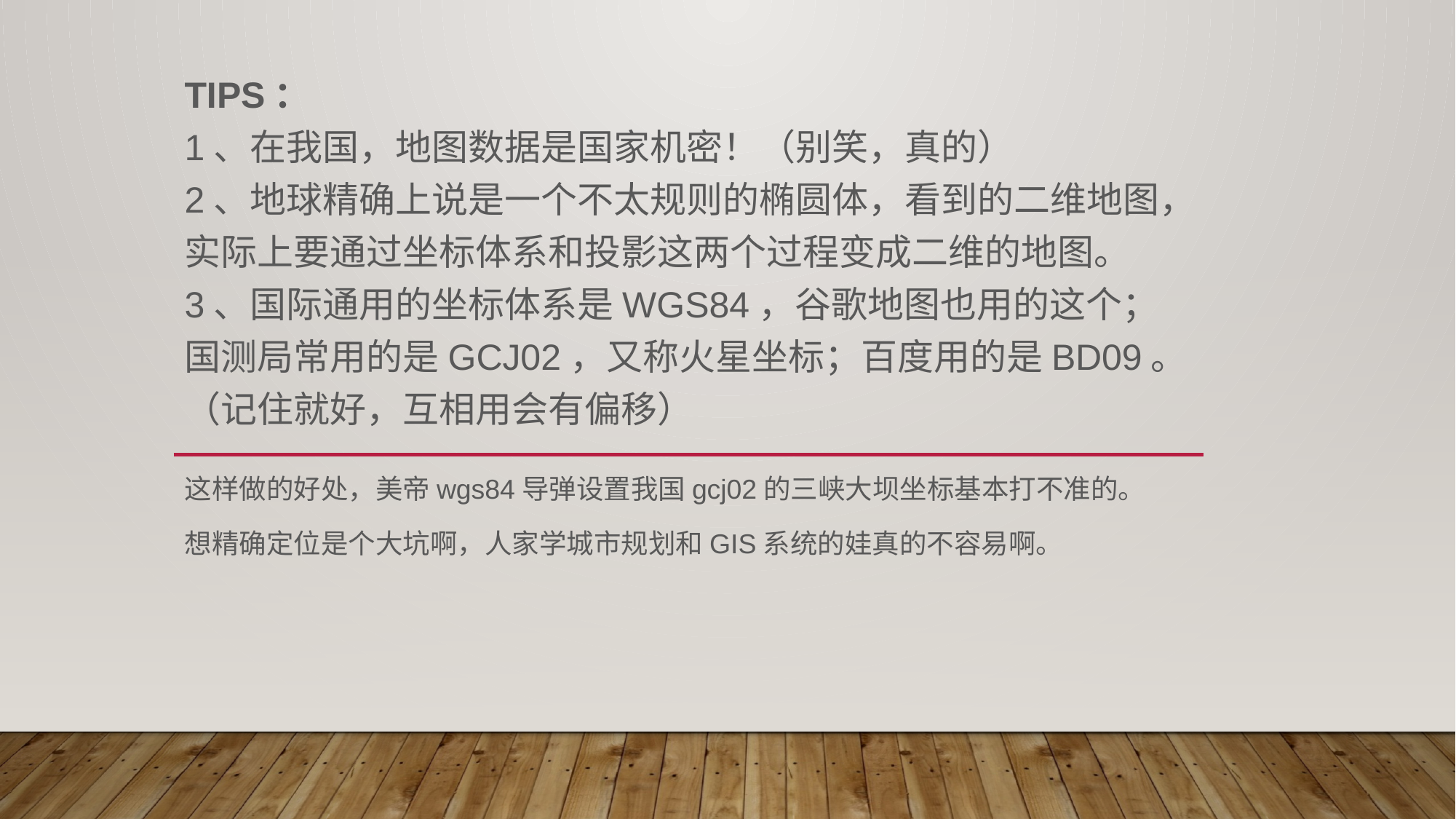

# tipS： 1、在我国，地图数据是国家机密！（别笑，真的） 2、地球精确上说是一个不太规则的椭圆体，看到的二维地图，实际上要通过坐标体系和投影这两个过程变成二维的地图。 3、国际通用的坐标体系是wgs84，谷歌地图也用的这个；国测局常用的是GCJ02，又称火星坐标；百度用的是BD09。（记住就好，互相用会有偏移）
这样做的好处，美帝wgs84导弹设置我国gcj02的三峡大坝坐标基本打不准的。
想精确定位是个大坑啊，人家学城市规划和GIS系统的娃真的不容易啊。